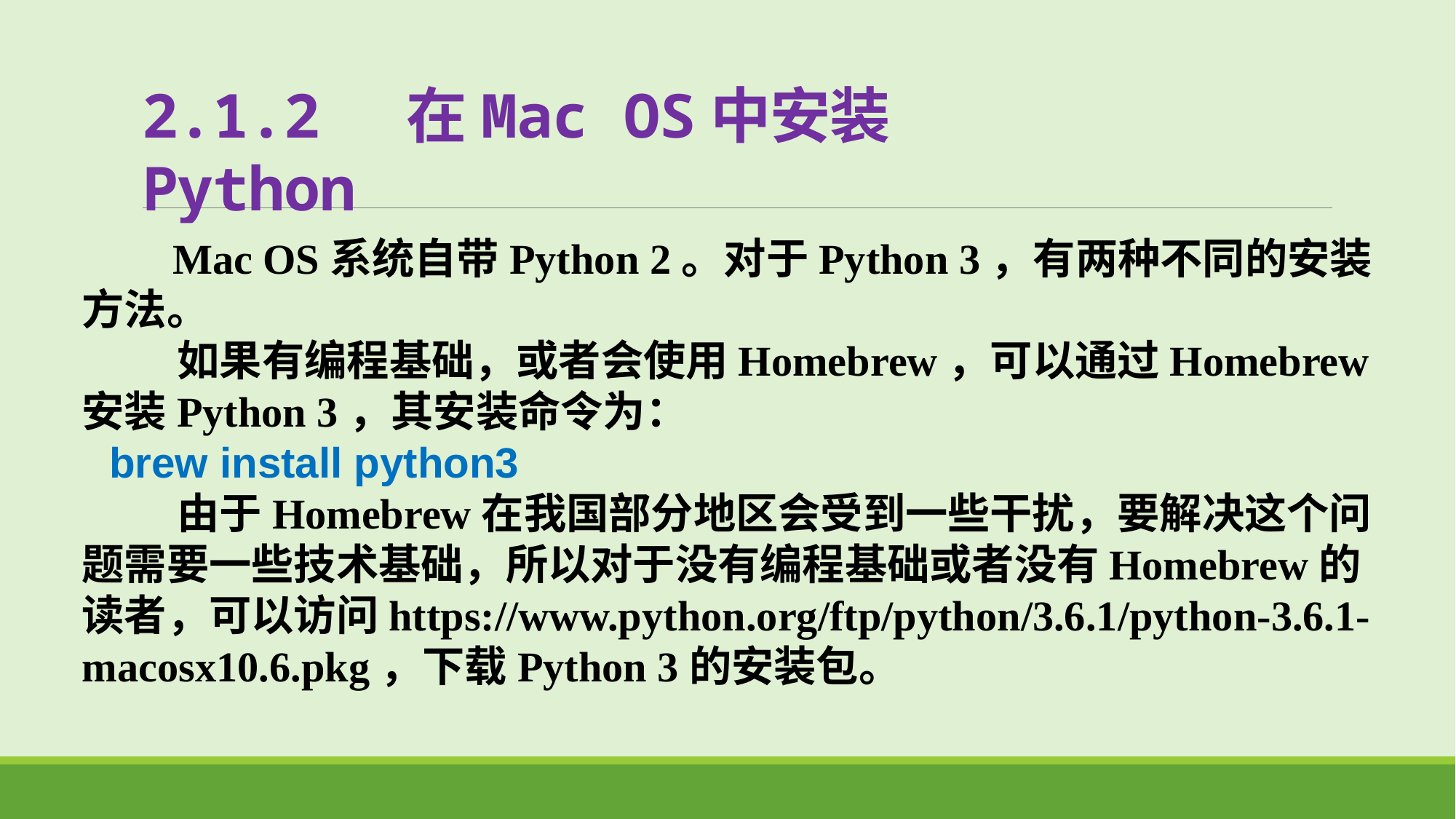

# 2.1.2  在Mac OS中安装Python
      Mac OS系统自带Python 2。对于Python 3，有两种不同的安装方法。
      如果有编程基础，或者会使用Homebrew，可以通过Homebrew安装Python 3，其安装命令为：
brew install python3
      由于Homebrew在我国部分地区会受到一些干扰，要解决这个问题需要一些技术基础，所以对于没有编程基础或者没有Homebrew的读者，可以访问https://www.python.org/ftp/python/3.6.1/python-3.6.1-macosx10.6.pkg，下载Python 3的安装包。